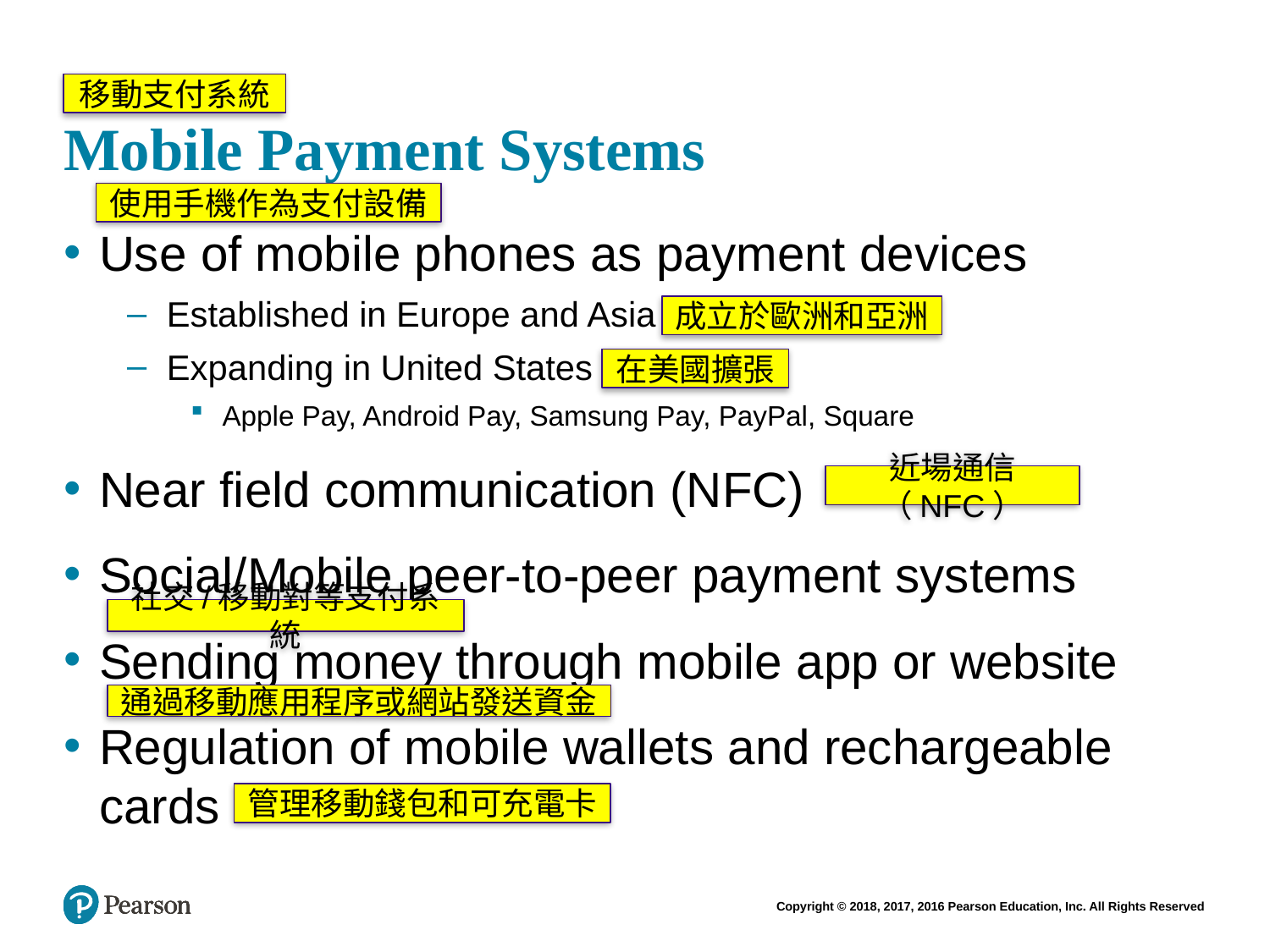

# Mobile Payment Systems
移動支付系統
使用手機作為支付設備
Use of mobile phones as payment devices
Established in Europe and Asia
Expanding in United States
Apple Pay, Android Pay, Samsung Pay, PayPal, Square
Near field communication (NFC)
Social/Mobile peer-to-peer payment systems
Sending money through mobile app or website
Regulation of mobile wallets and rechargeable cards
成立於歐洲和亞洲
在美國擴張
近場通信（NFC）
社交/移動對等支付系統
通過移動應用程序或網站發送資金
管理移動錢包和可充電卡